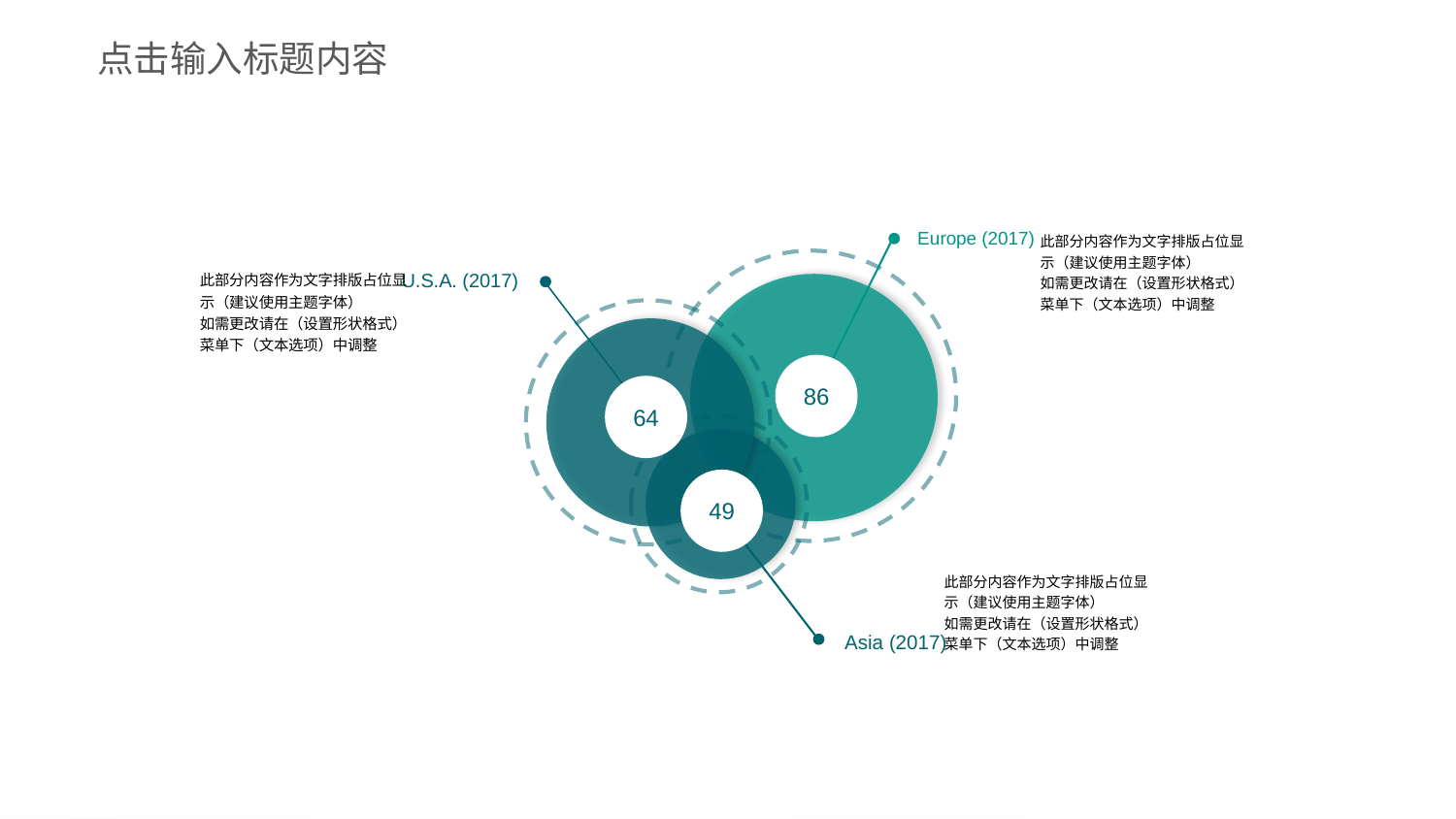

点击输入标题内容
Europe (2017)
此部分内容作为文字排版占位显示（建议使用主题字体）
如需更改请在（设置形状格式）菜单下（文本选项）中调整

此部分内容作为文字排版占位显示（建议使用主题字体）
如需更改请在（设置形状格式）菜单下（文本选项）中调整
U.S.A. (2017)

86
64

49
此部分内容作为文字排版占位显示（建议使用主题字体）
如需更改请在（设置形状格式）菜单下（文本选项）中调整
Asia (2017)